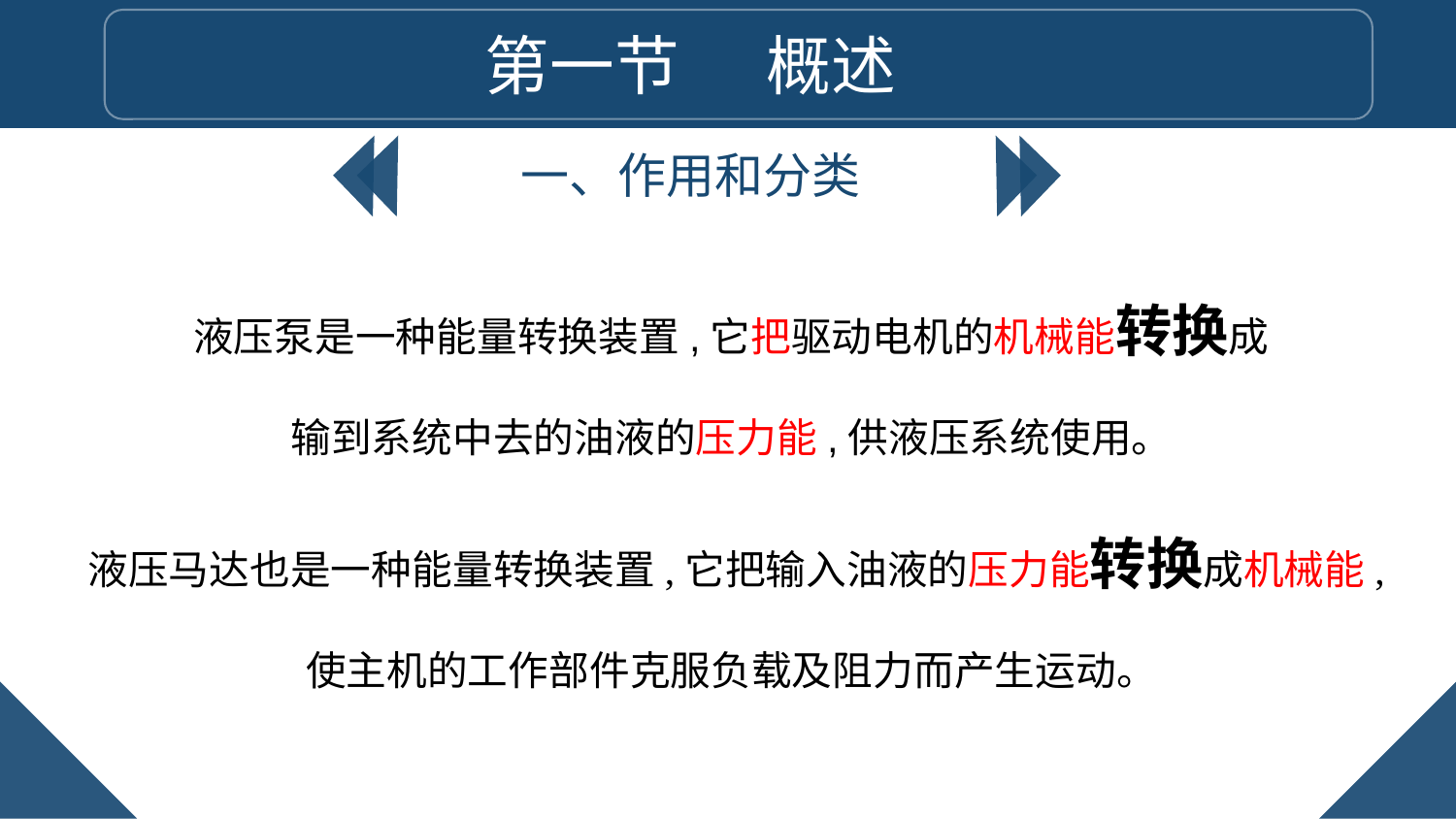

第一节      概述
一、作用和分类

液压泵是一种能量转换装置,它把驱动电机的机械能转换成
输到系统中去的油液的压力能,供液压系统使用。
液压马达也是一种能量转换装置,它把输入油液的压力能转换成机械能,
使主机的工作部件克服负载及阻力而产生运动。